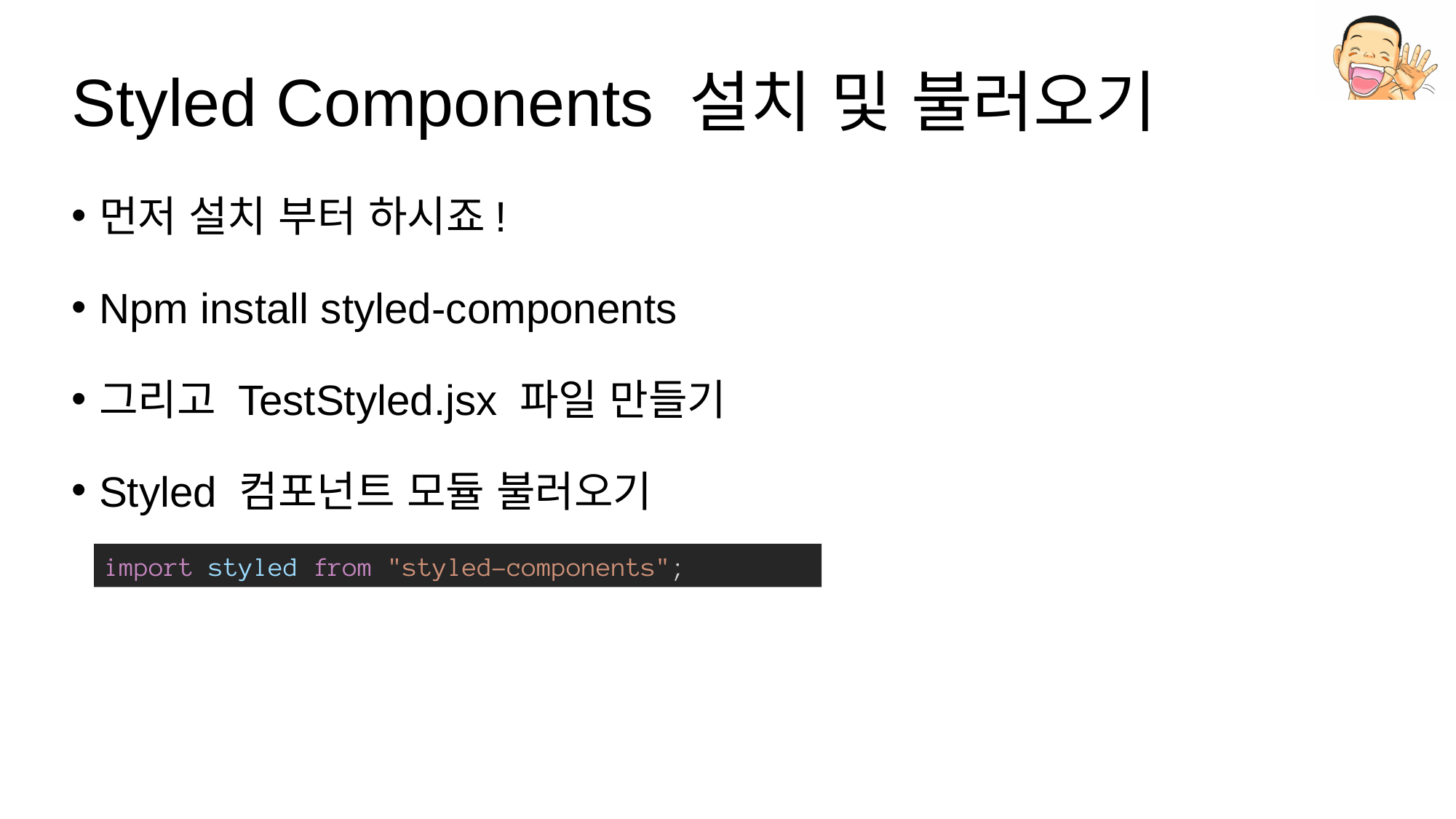

# Styled Components 설치 및 불러오기
먼저 설치 부터 하시죠!
Npm install styled-components
그리고 TestStyled.jsx 파일 만들기
Styled 컴포넌트 모듈 불러오기

import styled from "styled-components";